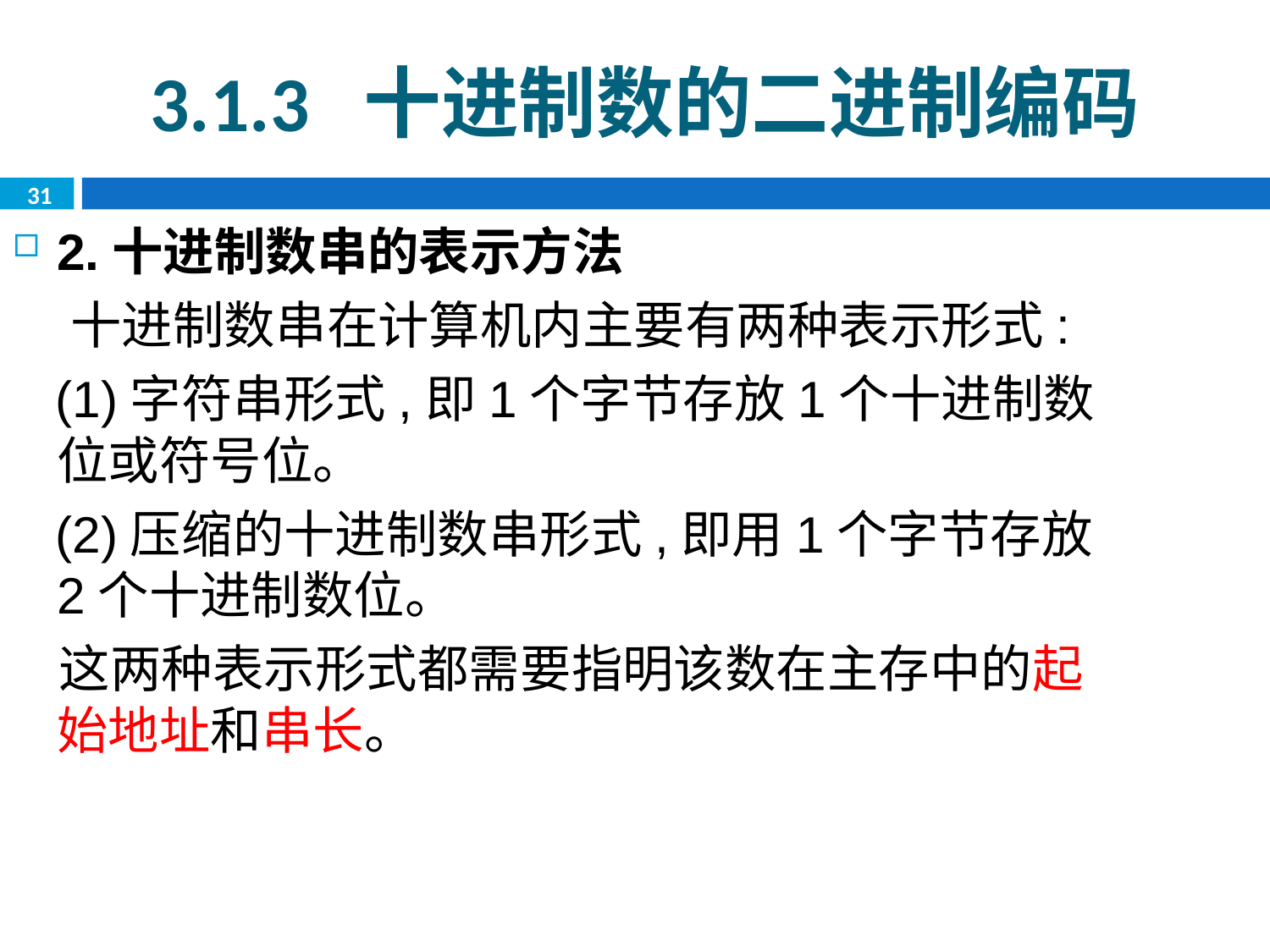

3.1.3  十进制数的二进制编码
31
2.十进制数串的表示方法
    十进制数串在计算机内主要有两种表示形式:
   (1)字符串形式,即1个字节存放1个十进制数位或符号位。
   (2)压缩的十进制数串形式,即用1个字节存放2个十进制数位。
   这两种表示形式都需要指明该数在主存中的起始地址和串长。